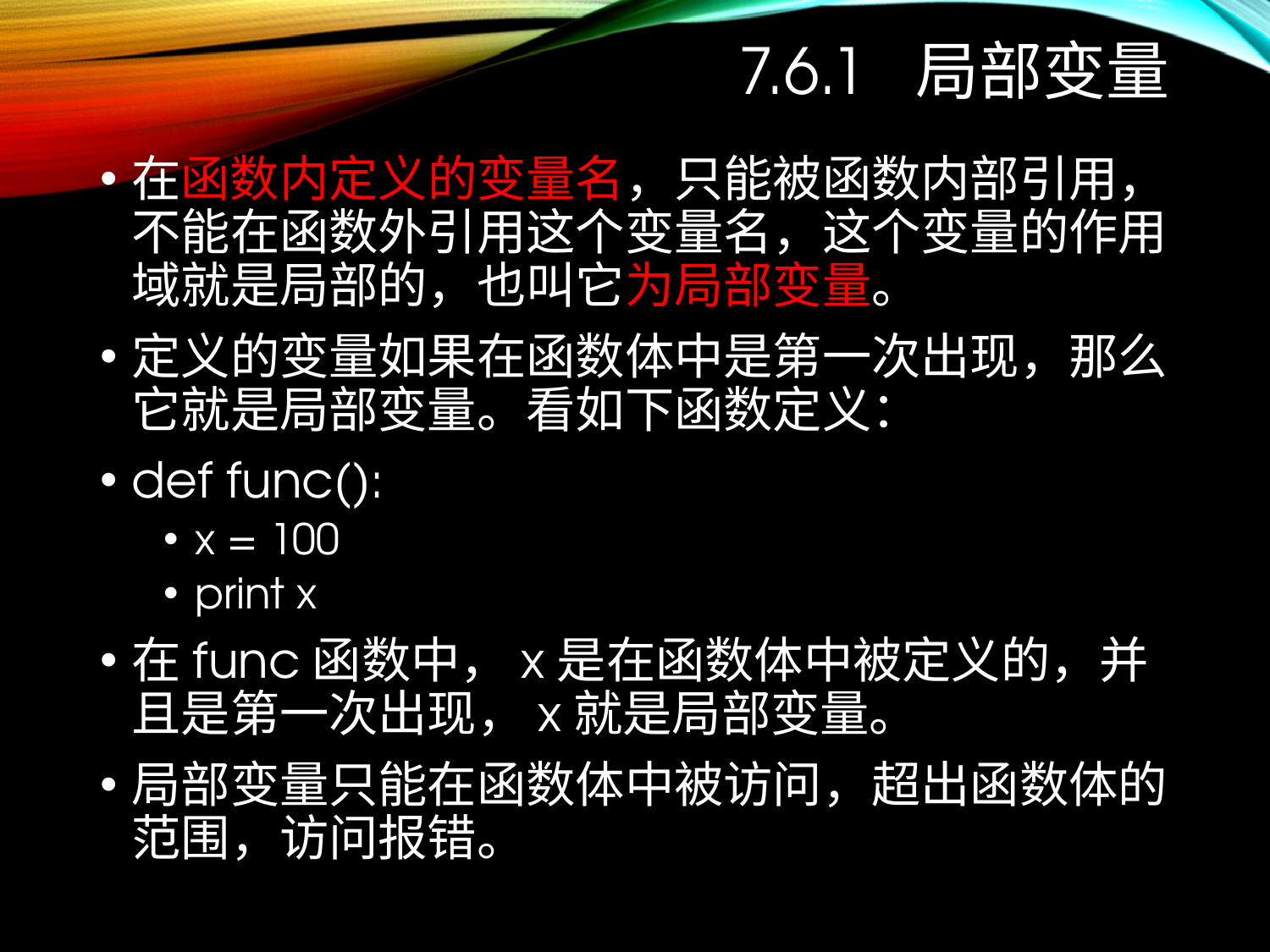

# 7.6.1  局部变量
在函数内定义的变量名，只能被函数内部引用，不能在函数外引用这个变量名，这个变量的作用域就是局部的，也叫它为局部变量。
定义的变量如果在函数体中是第一次出现，那么它就是局部变量。看如下函数定义：
def func():
x = 100
print x
在func函数中，x是在函数体中被定义的，并且是第一次出现，x就是局部变量。
局部变量只能在函数体中被访问，超出函数体的范围，访问报错。